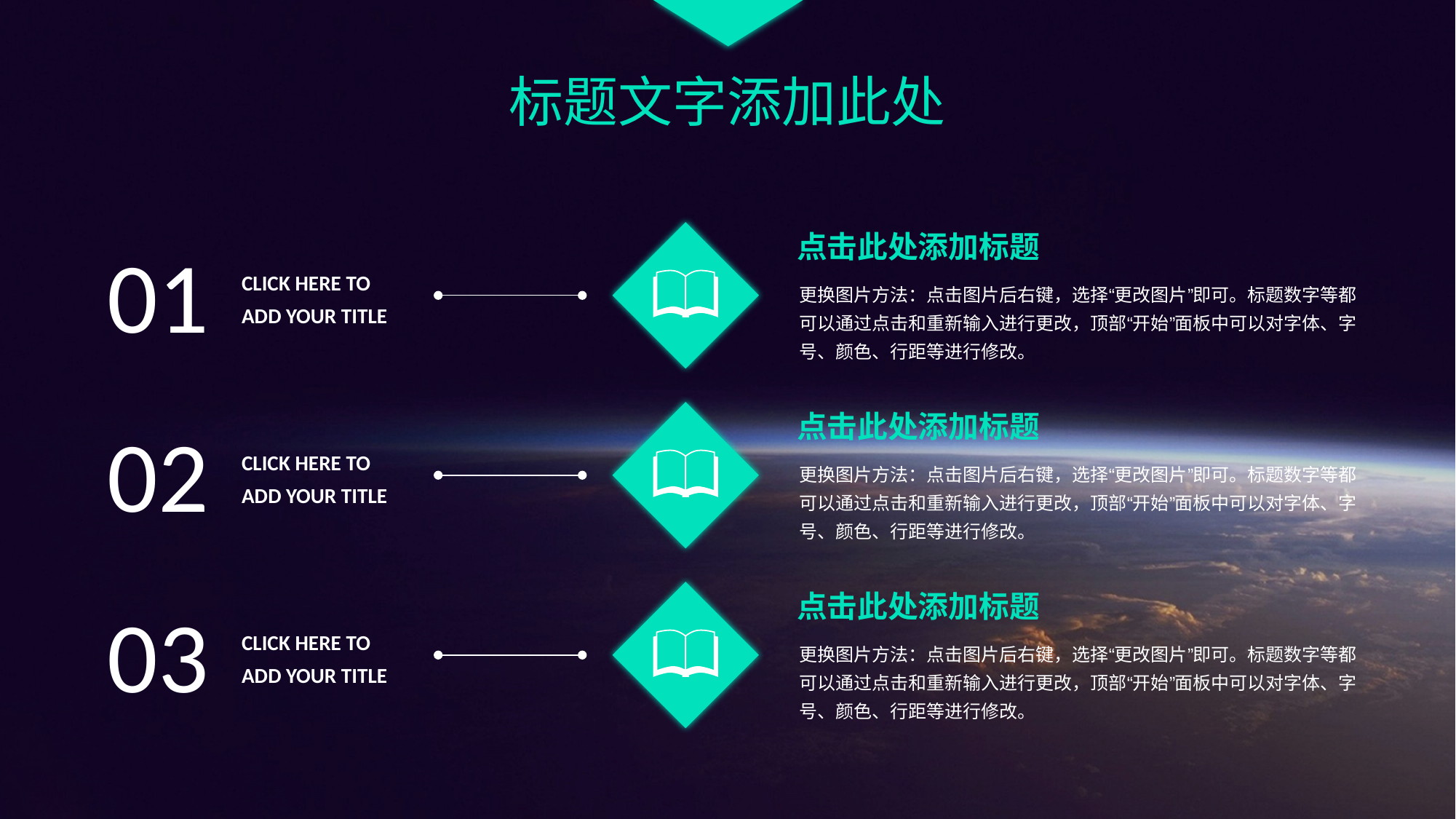

标题文字添加此处
点击此处添加标题
更换图片方法：点击图片后右键，选择“更改图片”即可。标题数字等都可以通过点击和重新输入进行更改，顶部“开始”面板中可以对字体、字号、颜色、行距等进行修改。

01
CLICK HERE TO
ADD YOUR TITLE
点击此处添加标题
更换图片方法：点击图片后右键，选择“更改图片”即可。标题数字等都可以通过点击和重新输入进行更改，顶部“开始”面板中可以对字体、字号、颜色、行距等进行修改。

02
CLICK HERE TO
ADD YOUR TITLE
点击此处添加标题
更换图片方法：点击图片后右键，选择“更改图片”即可。标题数字等都可以通过点击和重新输入进行更改，顶部“开始”面板中可以对字体、字号、颜色、行距等进行修改。

03
CLICK HERE TO
ADD YOUR TITLE